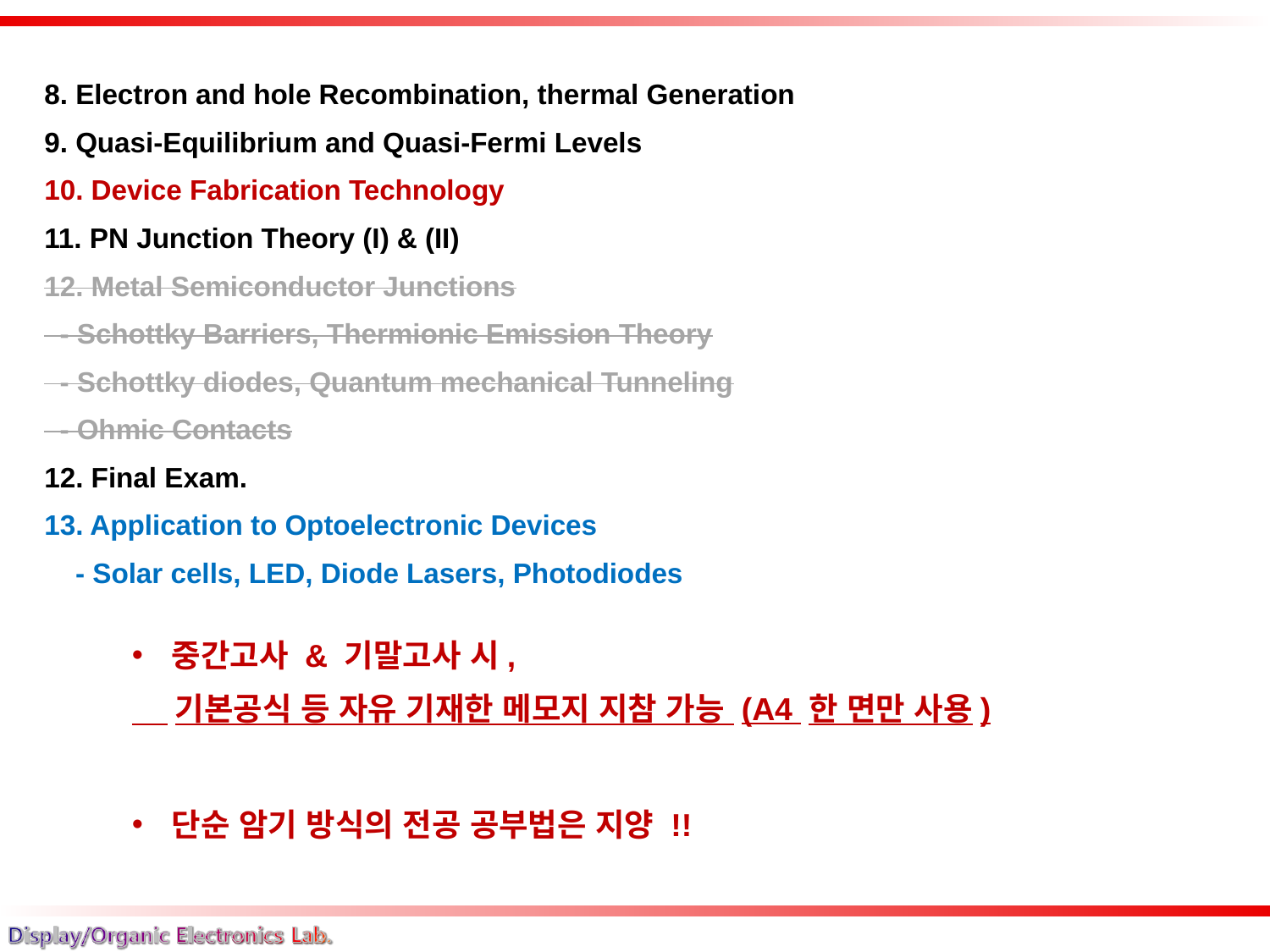

8. Electron and hole Recombination, thermal Generation
9. Quasi-Equilibrium and Quasi-Fermi Levels
10. Device Fabrication Technology
11. PN Junction Theory (I) & (II)
12. Metal Semiconductor Junctions
  - Schottky Barriers, Thermionic Emission Theory
  - Schottky diodes, Quantum mechanical Tunneling
  - Ohmic Contacts
12. Final Exam.
13. Application to Optoelectronic Devices
    - Solar cells, LED, Diode Lasers, Photodiodes
중간고사 & 기말고사 시,
    기본공식 등 자유 기재한 메모지 지참 가능 (A4 한 면만 사용)
단순 암기 방식의 전공 공부법은 지양 !!